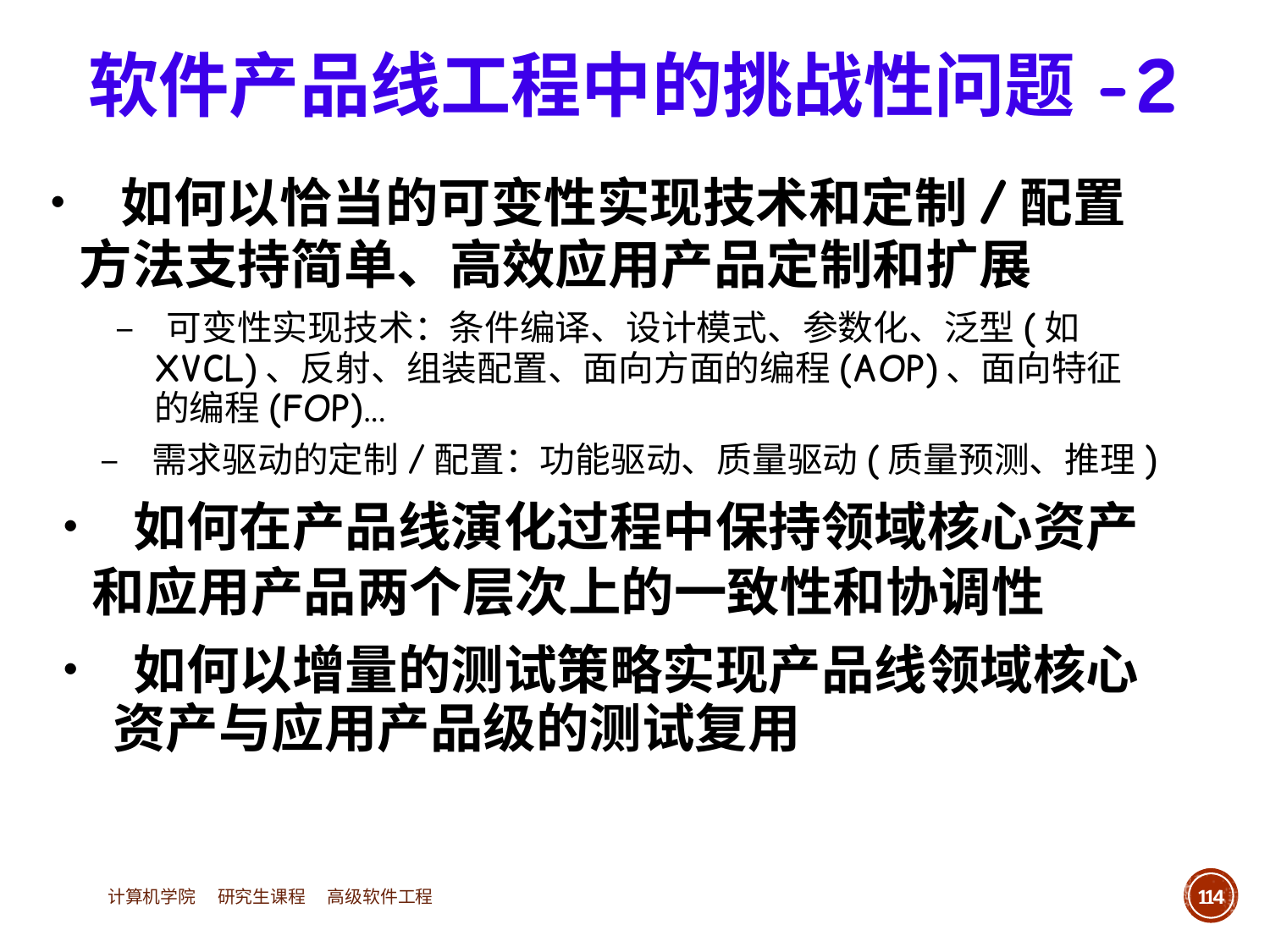

软件产品线工程中的挑战性问题-2
•  如何以恰当的可变性实现技术和定制/配置
	方法支持简单、高效应用产品定制和扩展
–   可变性实现技术：条件编译、设计模式、参数化、泛型(如
	XVCL)、反射、组装配置、面向方面的编程(AOP)、面向特征
	的编程(FOP)…
–   需求驱动的定制/配置：功能驱动、质量驱动(质量预测、推理)
•  如何在产品线演化过程中保持领域核心资产
	和应用产品两个层次上的一致性和协调性
•  如何以增量的测试策略实现产品线领域核心
资产与应用产品级的测试复用
计算机学院    研究生课程    高级软件工程
114